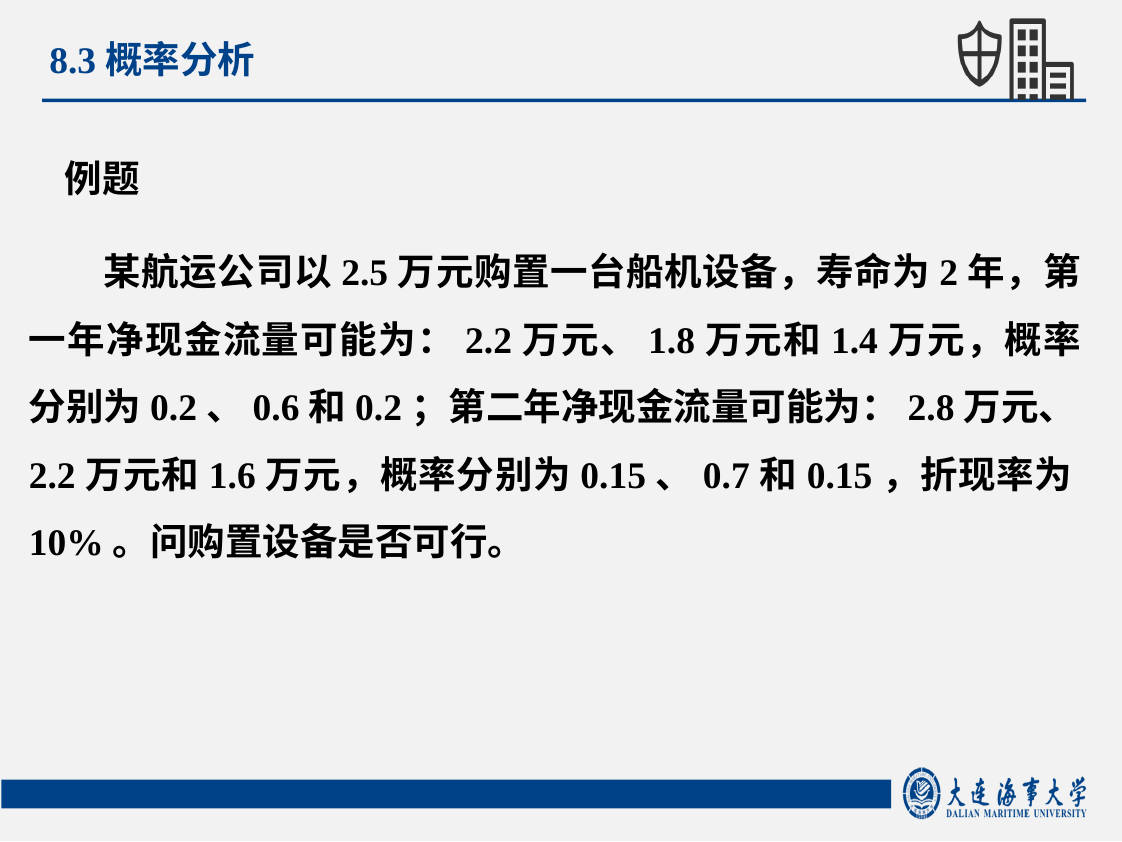

8.3概率分析
例题
某航运公司以2.5万元购置一台船机设备，寿命为2年，第一年净现金流量可能为：2.2万元、1.8万元和1.4万元，概率分别为0.2、0.6和0.2；第二年净现金流量可能为：2.8万元、2.2万元和1.6万元，概率分别为0.15、0.7和0.15，折现率为10%。问购置设备是否可行。